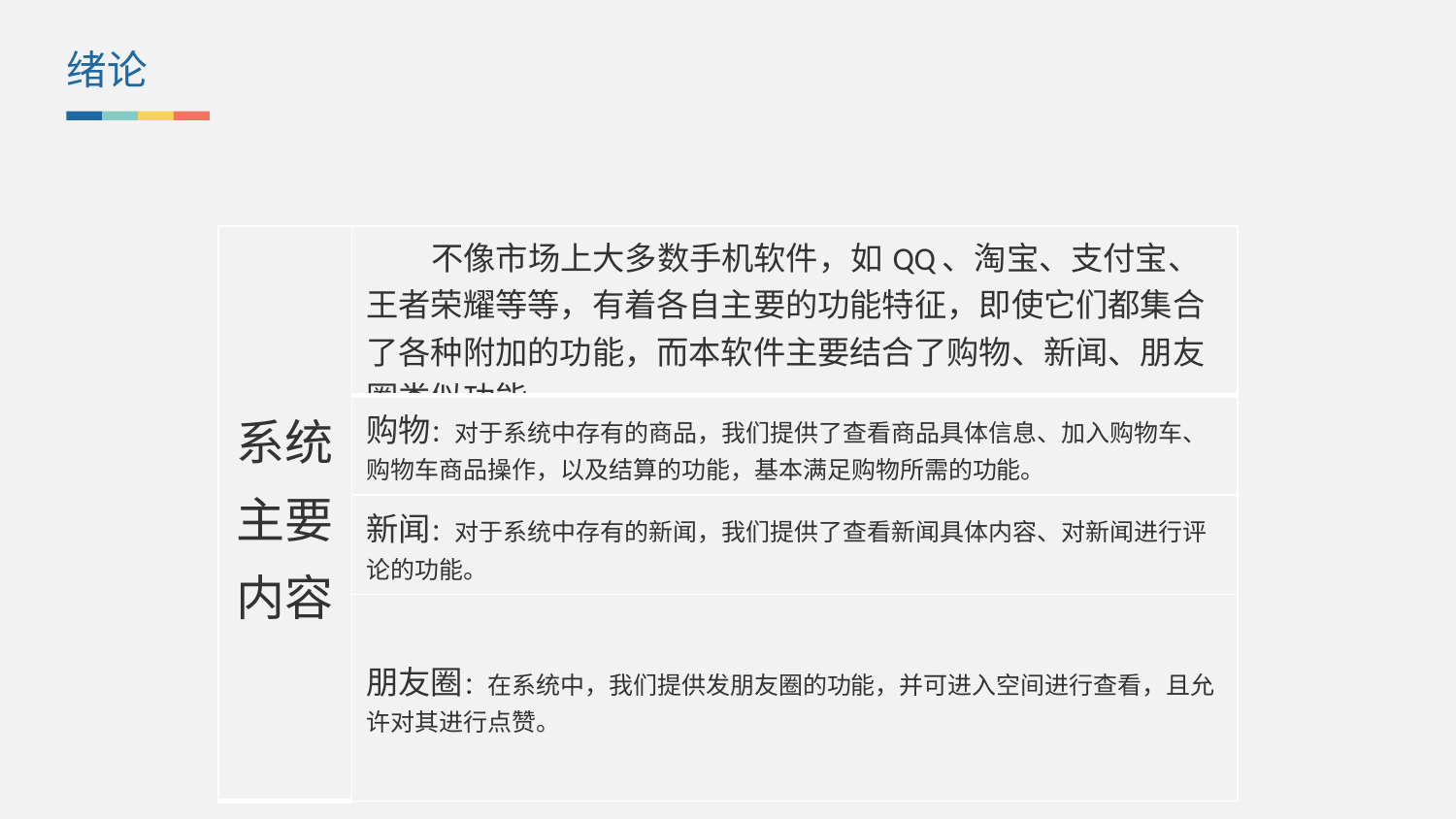

绪论

| 系统主要内容 | 不像市场上大多数手机软件，如QQ、淘宝、支付宝、王者荣耀等等，有着各自主要的功能特征，即使它们都集合了各种附加的功能，而本软件主要结合了购物、新闻、朋友圈类似功能。 |
| --- | --- |
|  | 购物：对于系统中存有的商品，我们提供了查看商品具体信息、加入购物车、购物车商品操作，以及结算的功能，基本满足购物所需的功能。 |
|  | 新闻：对于系统中存有的新闻，我们提供了查看新闻具体内容、对新闻进行评论的功能。 |
|  | 朋友圈：在系统中，我们提供发朋友圈的功能，并可进入空间进行查看，且允许对其进行点赞。 |